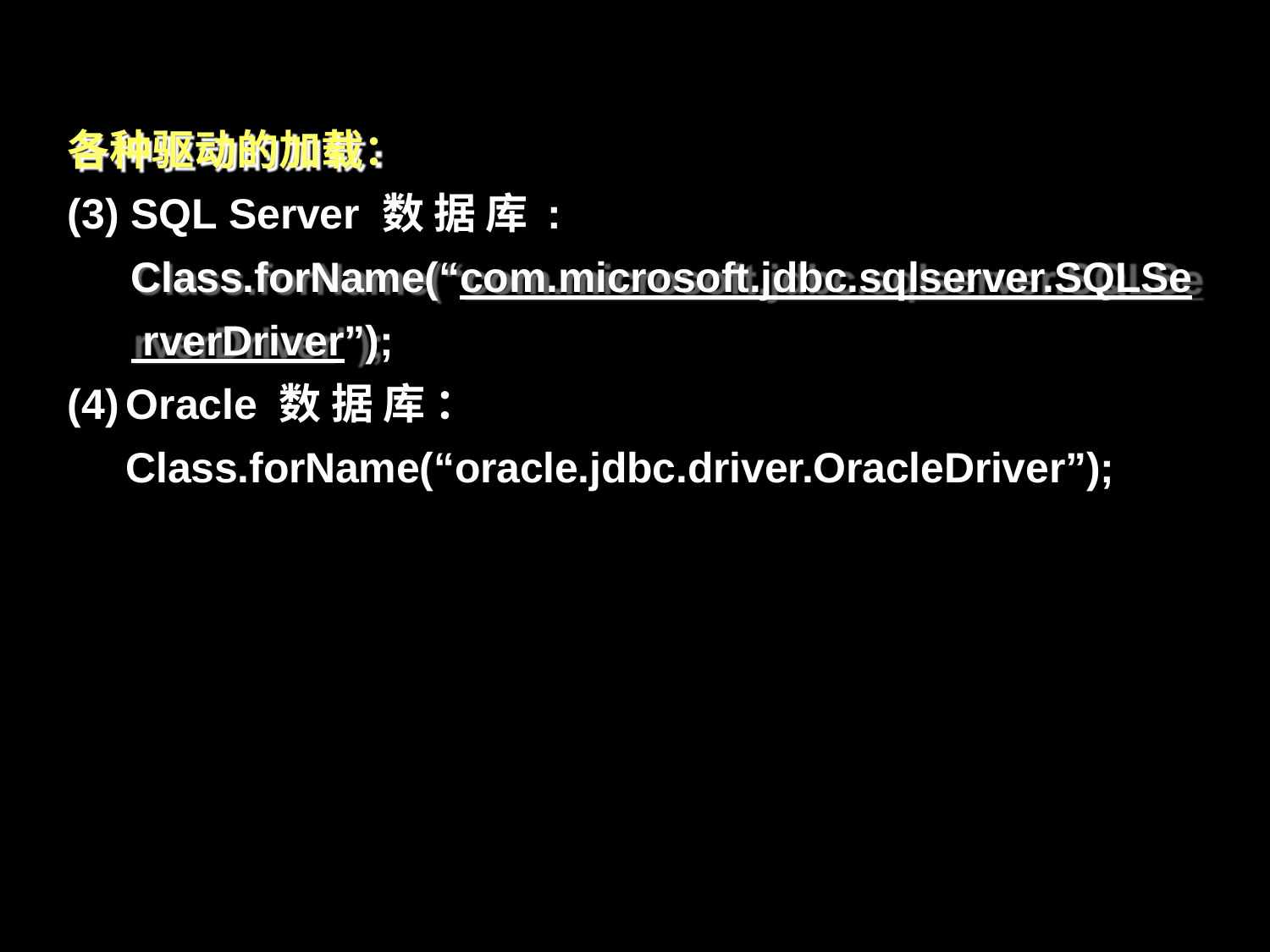

各种驱动的加载：
SQL Server 数 据 库 :  Class.forName(“com.microsoft.jdbc.sqlserver.SQLSe  rverDriver”);
Oracle 数 据 库 ：  Class.forName(“oracle.jdbc.driver.OracleDriver”);